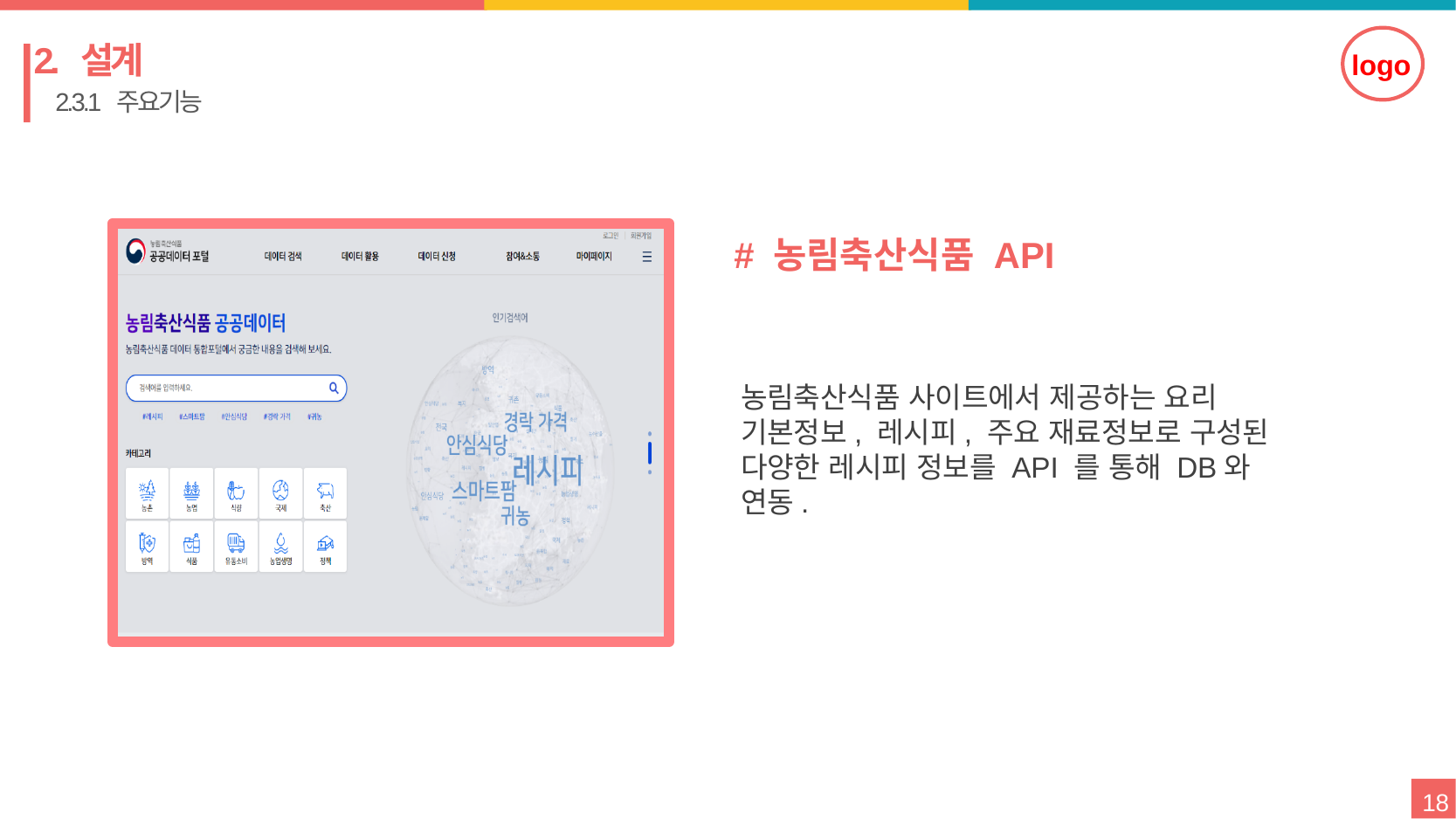

2.  설계
     2.3.1  주요기능

# 농림축산식품 API
농림축산식품 사이트에서 제공하는 요리 기본정보, 레시피, 주요 재료정보로 구성된 다양한 레시피 정보를 API 를 통해 DB와 연동.
18